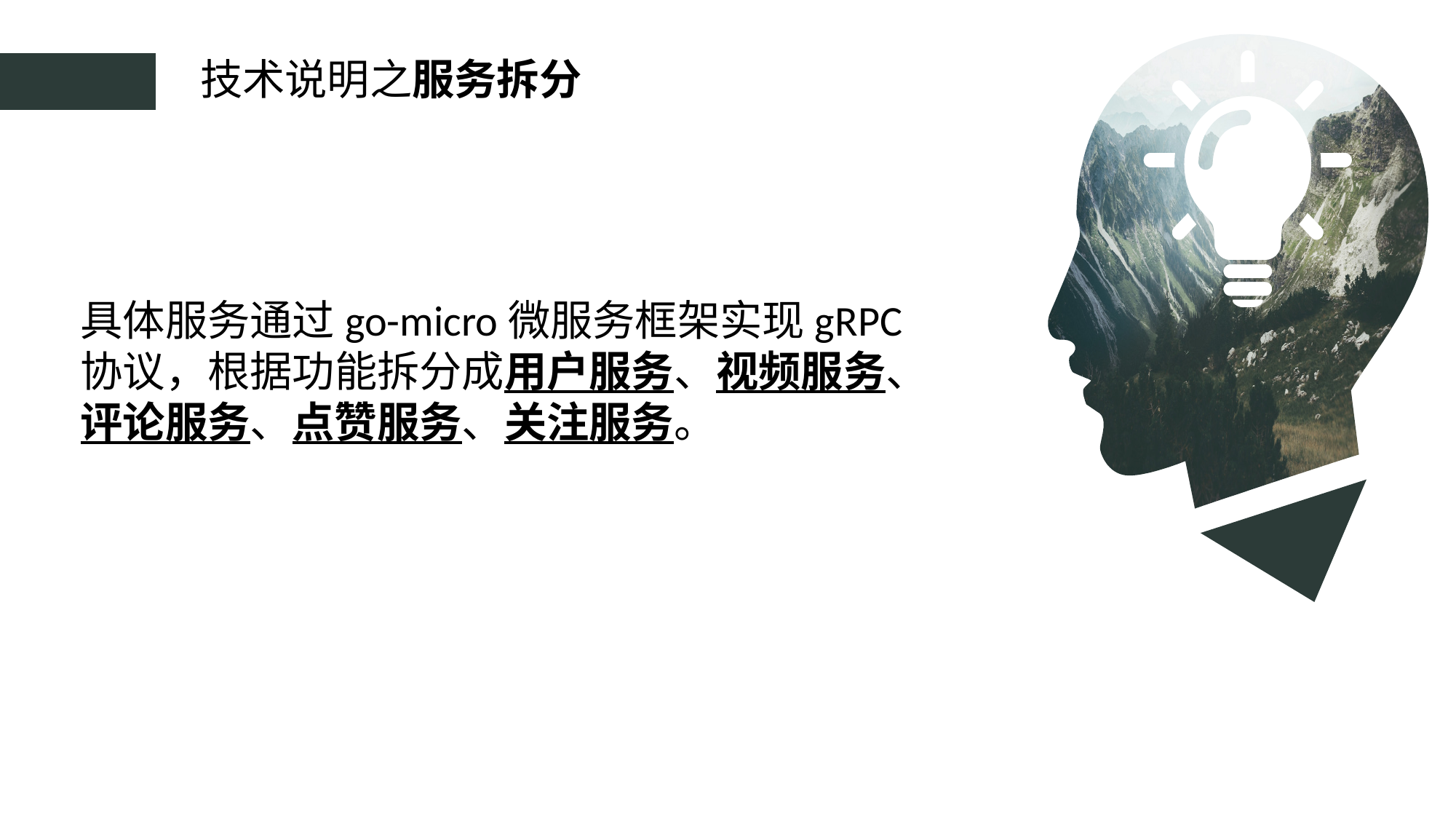

技术说明之服务拆分

具体服务通过go-micro微服务框架实现gRPC协议，根据功能拆分成用户服务、视频服务、评论服务、点赞服务、关注服务。